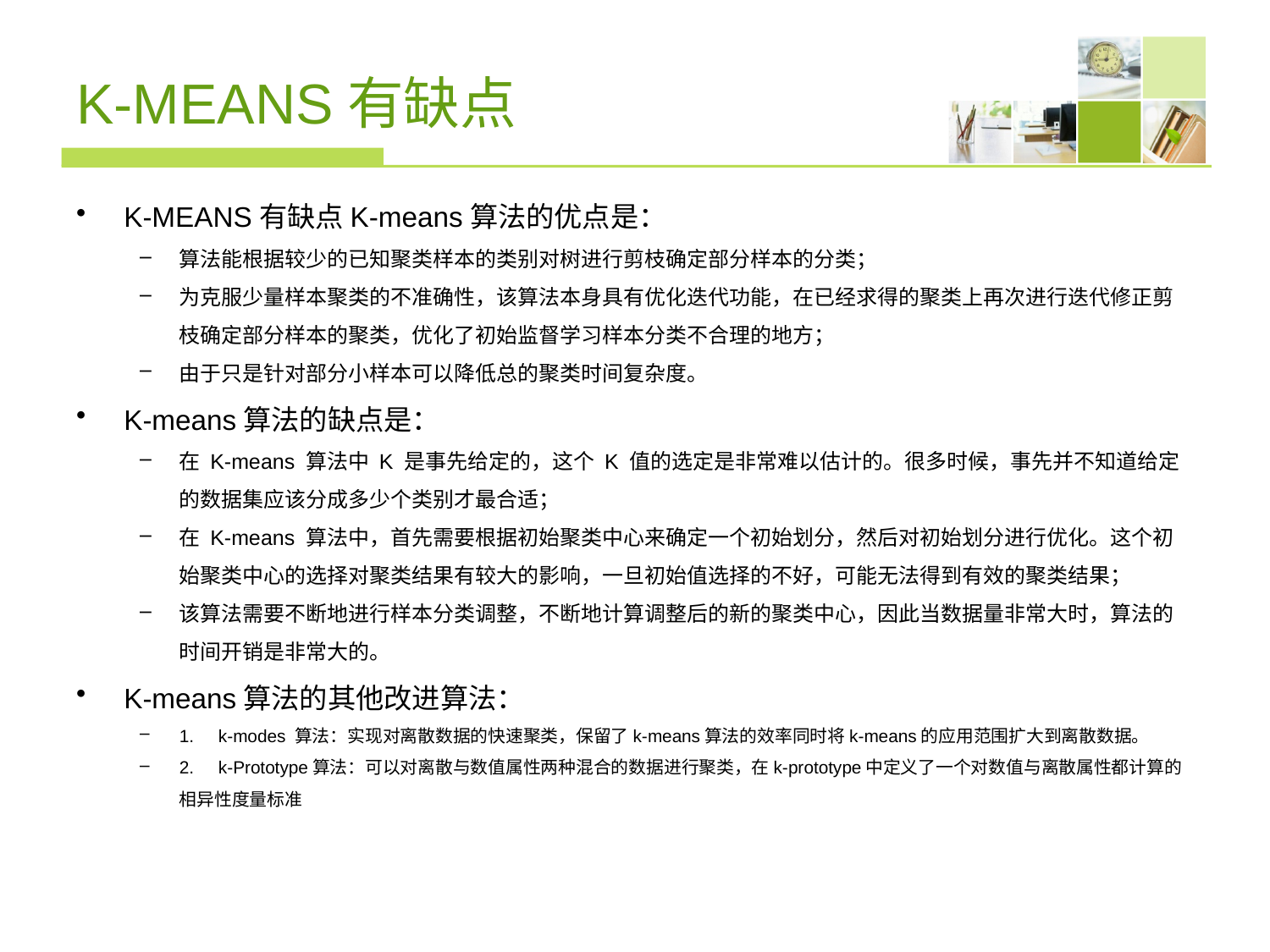

# K-MEANS有缺点
K-MEANS有缺点K-means算法的优点是：
算法能根据较少的已知聚类样本的类别对树进行剪枝确定部分样本的分类；
为克服少量样本聚类的不准确性，该算法本身具有优化迭代功能，在已经求得的聚类上再次进行迭代修正剪枝确定部分样本的聚类，优化了初始监督学习样本分类不合理的地方；
由于只是针对部分小样本可以降低总的聚类时间复杂度。
K-means算法的缺点是：
在 K-means 算法中 K 是事先给定的，这个 K 值的选定是非常难以估计的。很多时候，事先并不知道给定的数据集应该分成多少个类别才最合适；
在 K-means 算法中，首先需要根据初始聚类中心来确定一个初始划分，然后对初始划分进行优化。这个初始聚类中心的选择对聚类结果有较大的影响，一旦初始值选择的不好，可能无法得到有效的聚类结果；
该算法需要不断地进行样本分类调整，不断地计算调整后的新的聚类中心，因此当数据量非常大时，算法的时间开销是非常大的。
K-means算法的其他改进算法：
1.     k-modes 算法：实现对离散数据的快速聚类，保留了k-means算法的效率同时将k-means的应用范围扩大到离散数据。
2.     k-Prototype算法：可以对离散与数值属性两种混合的数据进行聚类，在k-prototype中定义了一个对数值与离散属性都计算的相异性度量标准